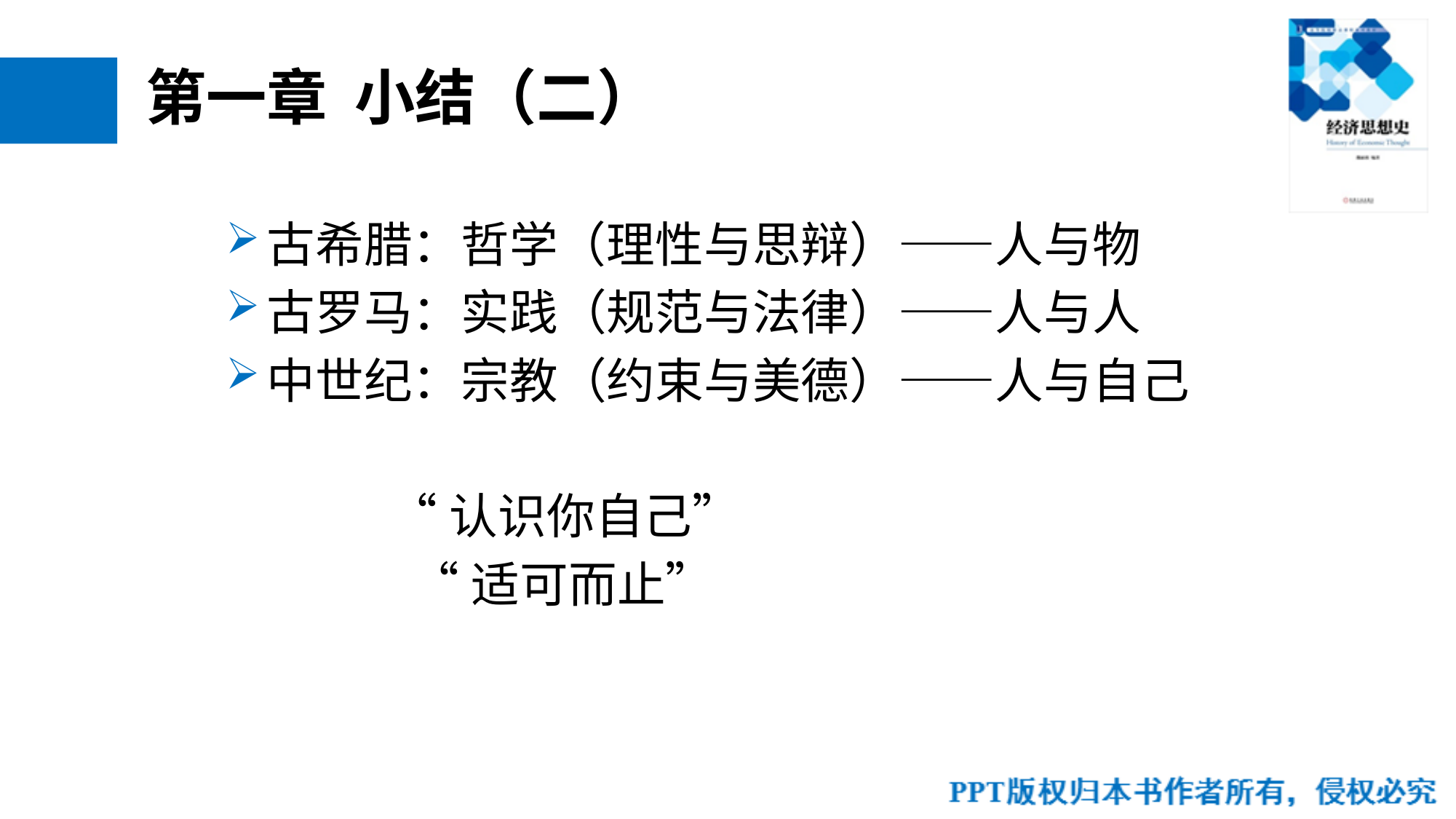

# 第一章  小结（二）

古希腊：哲学（理性与思辩）——人与物
古罗马：实践（规范与法律）——人与人
中世纪：宗教（约束与美德）——人与自己

               “认识你自己”
                 “适可而止”
31